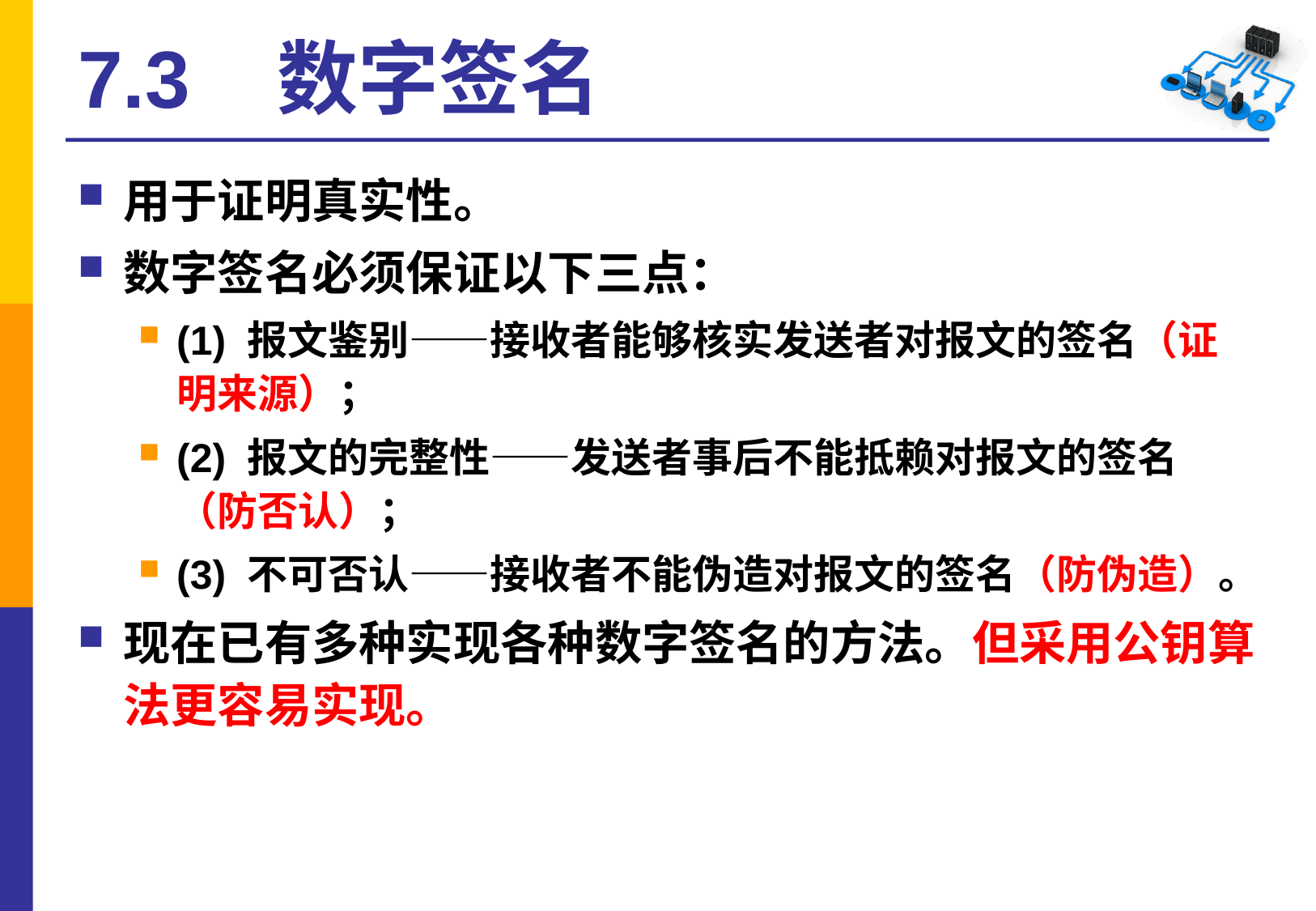

# 7.3   数字签名
用于证明真实性。
数字签名必须保证以下三点：
(1) 报文鉴别——接收者能够核实发送者对报文的签名（证明来源）；
(2) 报文的完整性——发送者事后不能抵赖对报文的签名（防否认）；
(3) 不可否认——接收者不能伪造对报文的签名（防伪造）。
现在已有多种实现各种数字签名的方法。但采用公钥算法更容易实现。